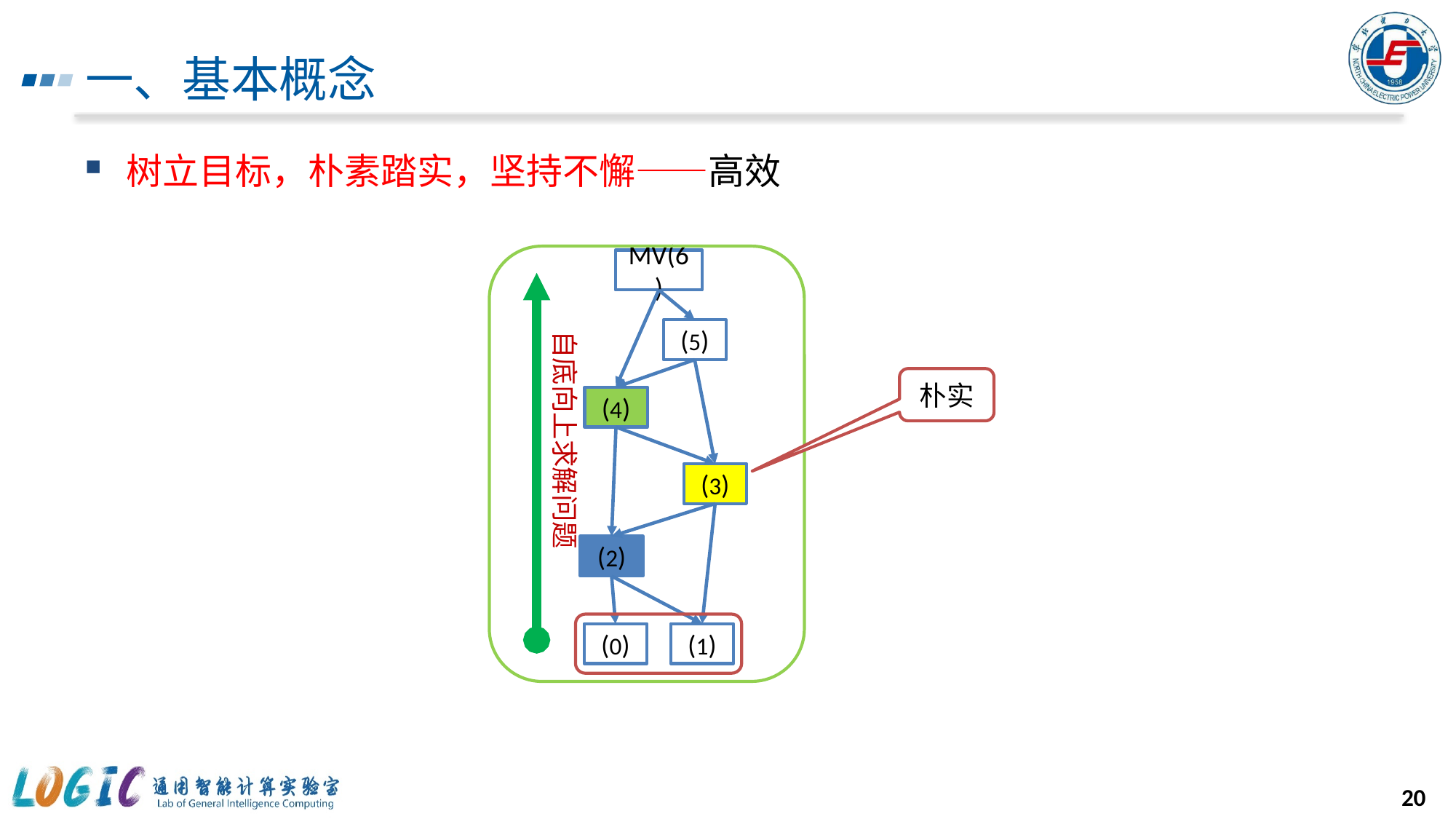

# 一、基本概念
树立目标，朴素踏实，坚持不懈——高效

MV(6)
(5)
(4)
(3)
(2)
(0)
(1)
自底向上求解问题
朴实

20